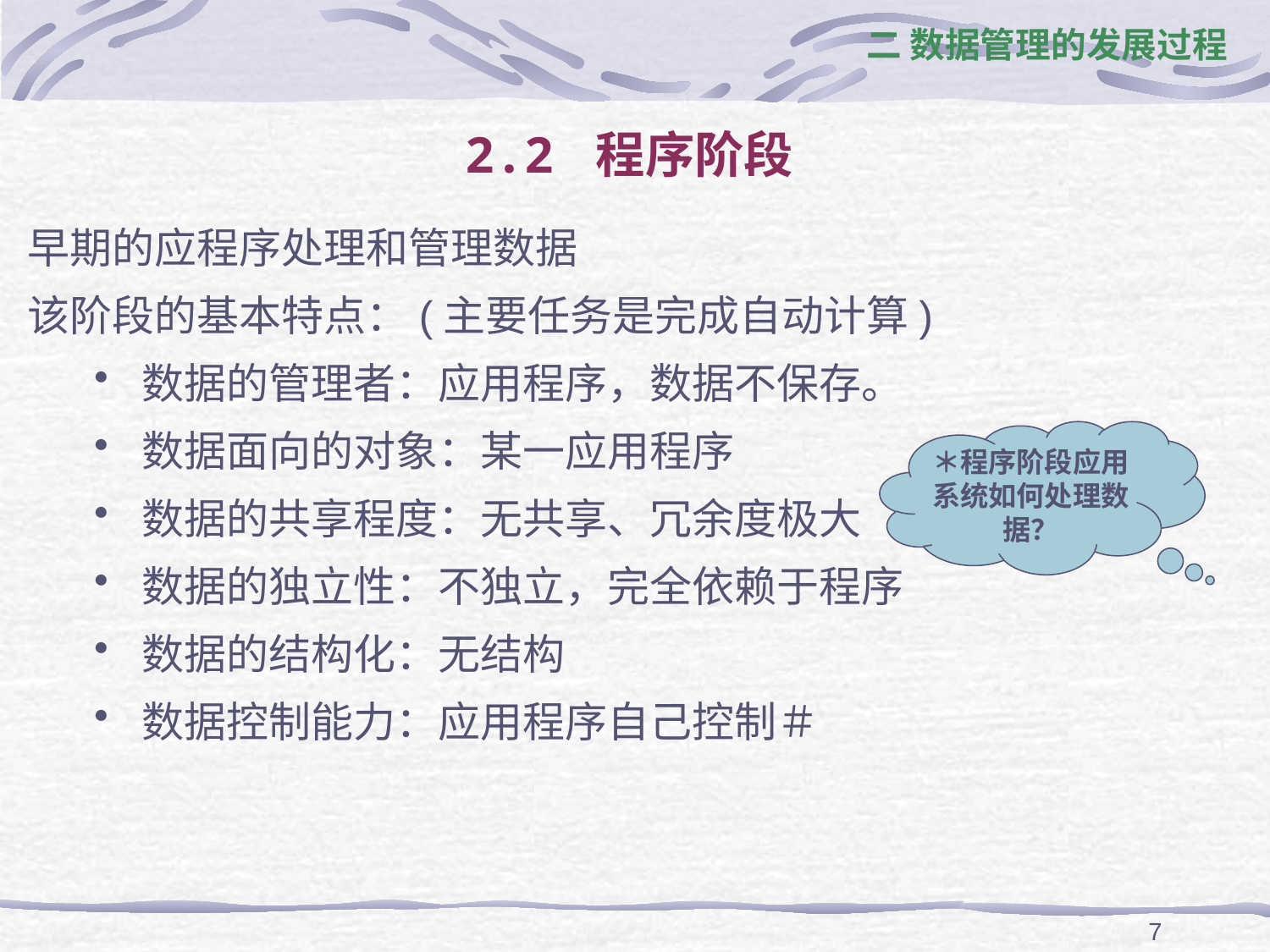

二 数据管理的发展过程
# 2.2 程序阶段
早期的应程序处理和管理数据
该阶段的基本特点：(主要任务是完成自动计算)
数据的管理者：应用程序，数据不保存。
数据面向的对象：某一应用程序
数据的共享程度：无共享、冗余度极大
数据的独立性：不独立，完全依赖于程序
数据的结构化：无结构
数据控制能力：应用程序自己控制＃

＊程序阶段应用系统如何处理数据？
7